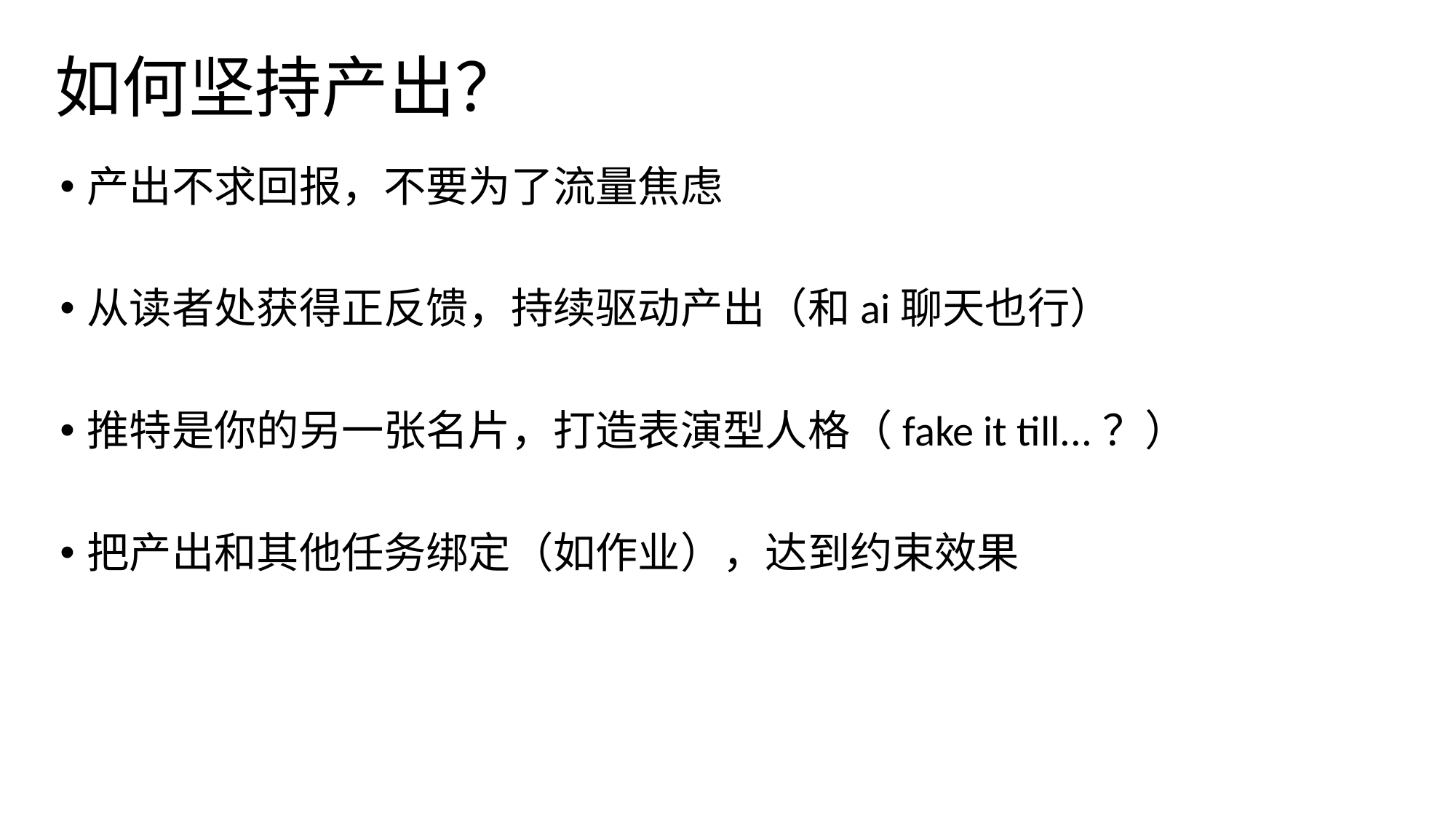

# 如何坚持产出？
产出不求回报，不要为了流量焦虑

从读者处获得正反馈，持续驱动产出（和ai聊天也行）

推特是你的另一张名片，打造表演型人格（fake it till...？）

把产出和其他任务绑定（如作业），达到约束效果